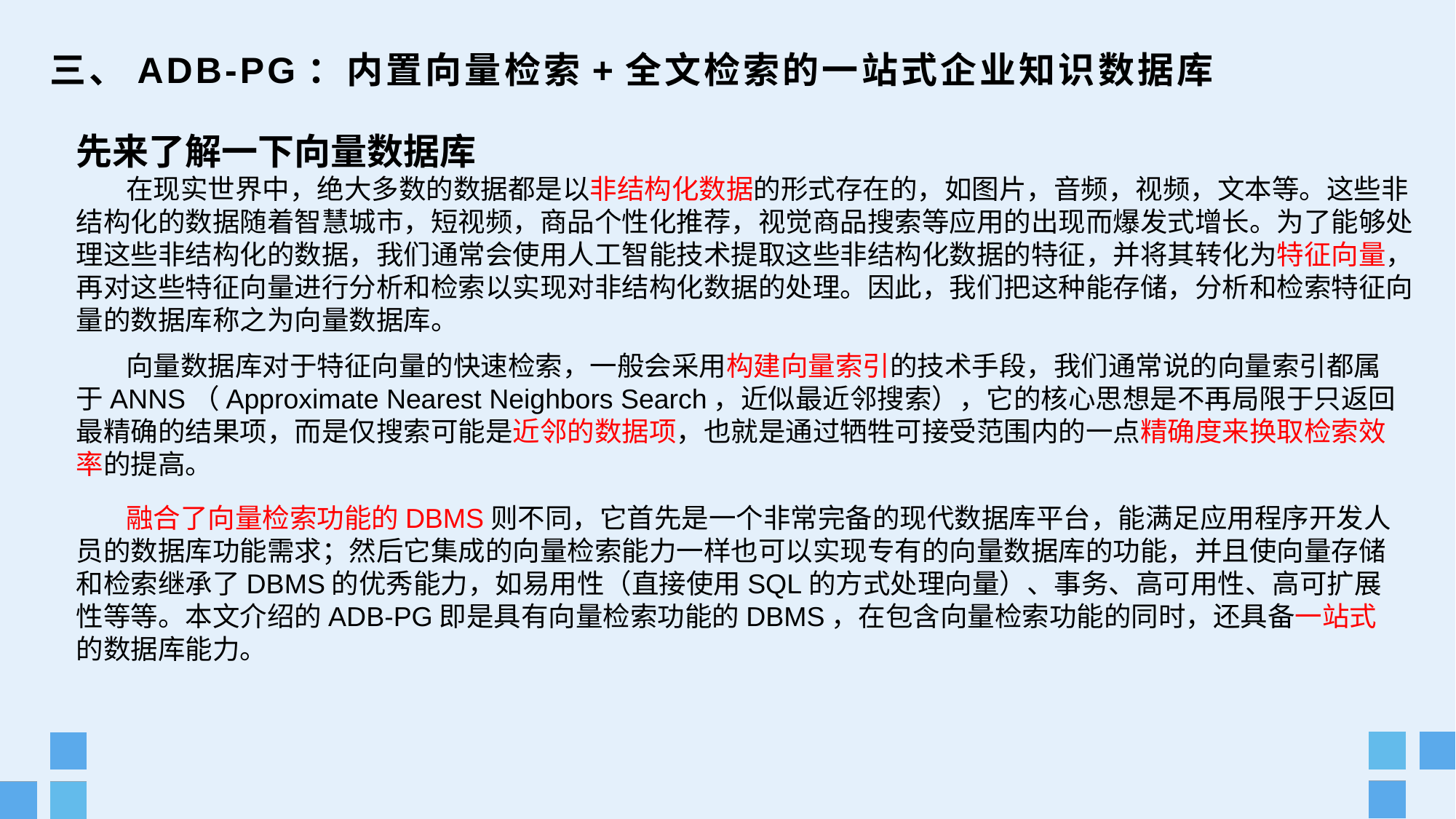

# 三、ADB-PG：内置向量检索+全文检索的一站式企业知识数据库
先来了解一下向量数据库
       在现实世界中，绝大多数的数据都是以非结构化数据的形式存在的，如图片，音频，视频，文本等。这些非结构化的数据随着智慧城市，短视频，商品个性化推荐，视觉商品搜索等应用的出现而爆发式增长。为了能够处理这些非结构化的数据，我们通常会使用人工智能技术提取这些非结构化数据的特征，并将其转化为特征向量，再对这些特征向量进行分析和检索以实现对非结构化数据的处理。因此，我们把这种能存储，分析和检索特征向量的数据库称之为向量数据库。

       向量数据库对于特征向量的快速检索，一般会采用构建向量索引的技术手段，我们通常说的向量索引都属于ANNS（Approximate Nearest Neighbors Search，近似最近邻搜索），它的核心思想是不再局限于只返回最精确的结果项，而是仅搜索可能是近邻的数据项，也就是通过牺牲可接受范围内的一点精确度来换取检索效率的提高。

       融合了向量检索功能的DBMS则不同，它首先是一个非常完备的现代数据库平台，能满足应用程序开发人员的数据库功能需求；然后它集成的向量检索能力一样也可以实现专有的向量数据库的功能，并且使向量存储和检索继承了DBMS的优秀能力，如易用性（直接使用SQL的方式处理向量）、事务、高可用性、高可扩展性等等。本文介绍的ADB-PG即是具有向量检索功能的DBMS，在包含向量检索功能的同时，还具备一站式的数据库能力。